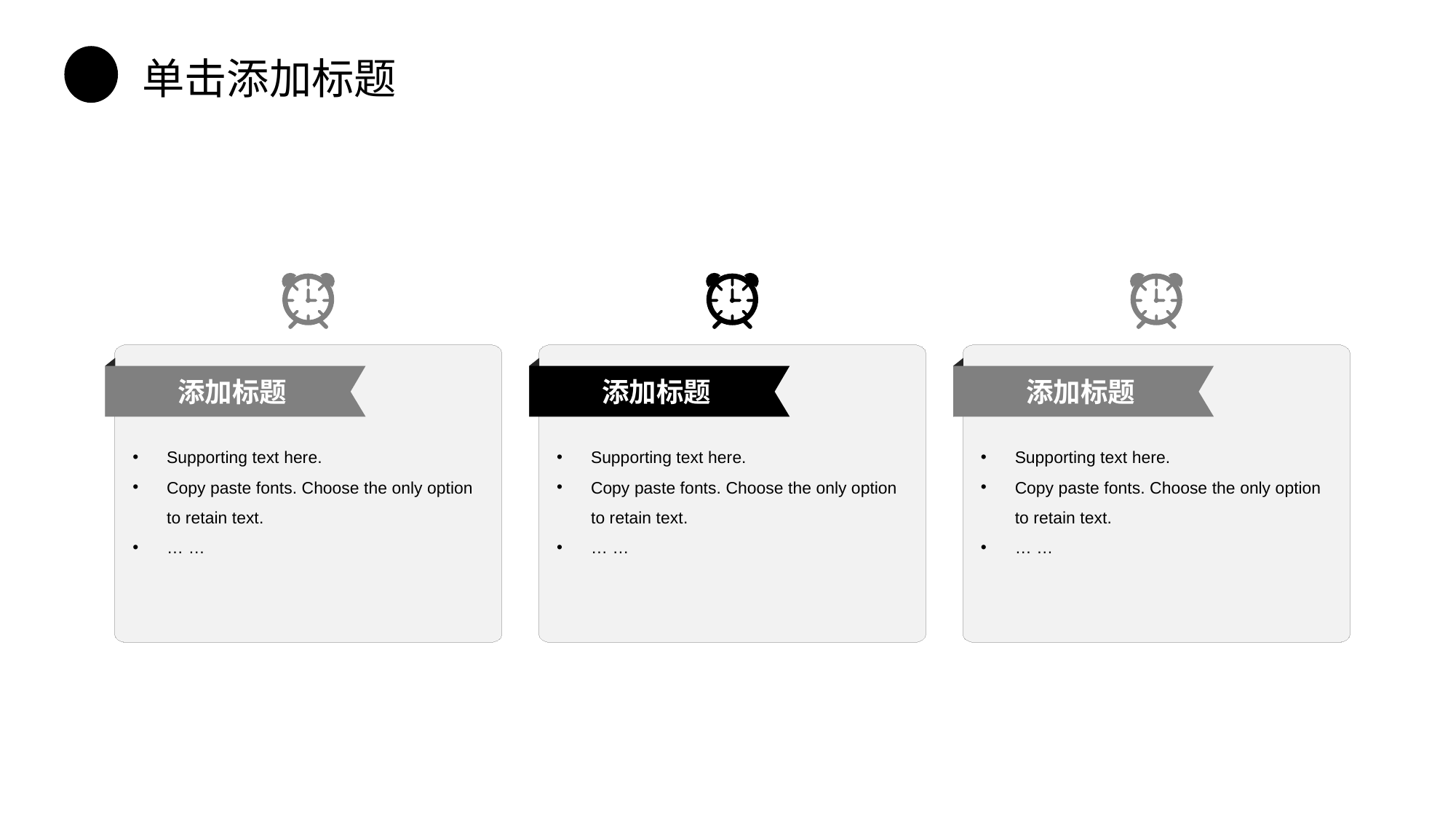

单击添加标题

添加标题
添加标题
添加标题
Supporting text here.
Copy paste fonts. Choose the only option to retain text.
… …
Supporting text here.
Copy paste fonts. Choose the only option to retain text.
… …
Supporting text here.
Copy paste fonts. Choose the only option to retain text.
… …